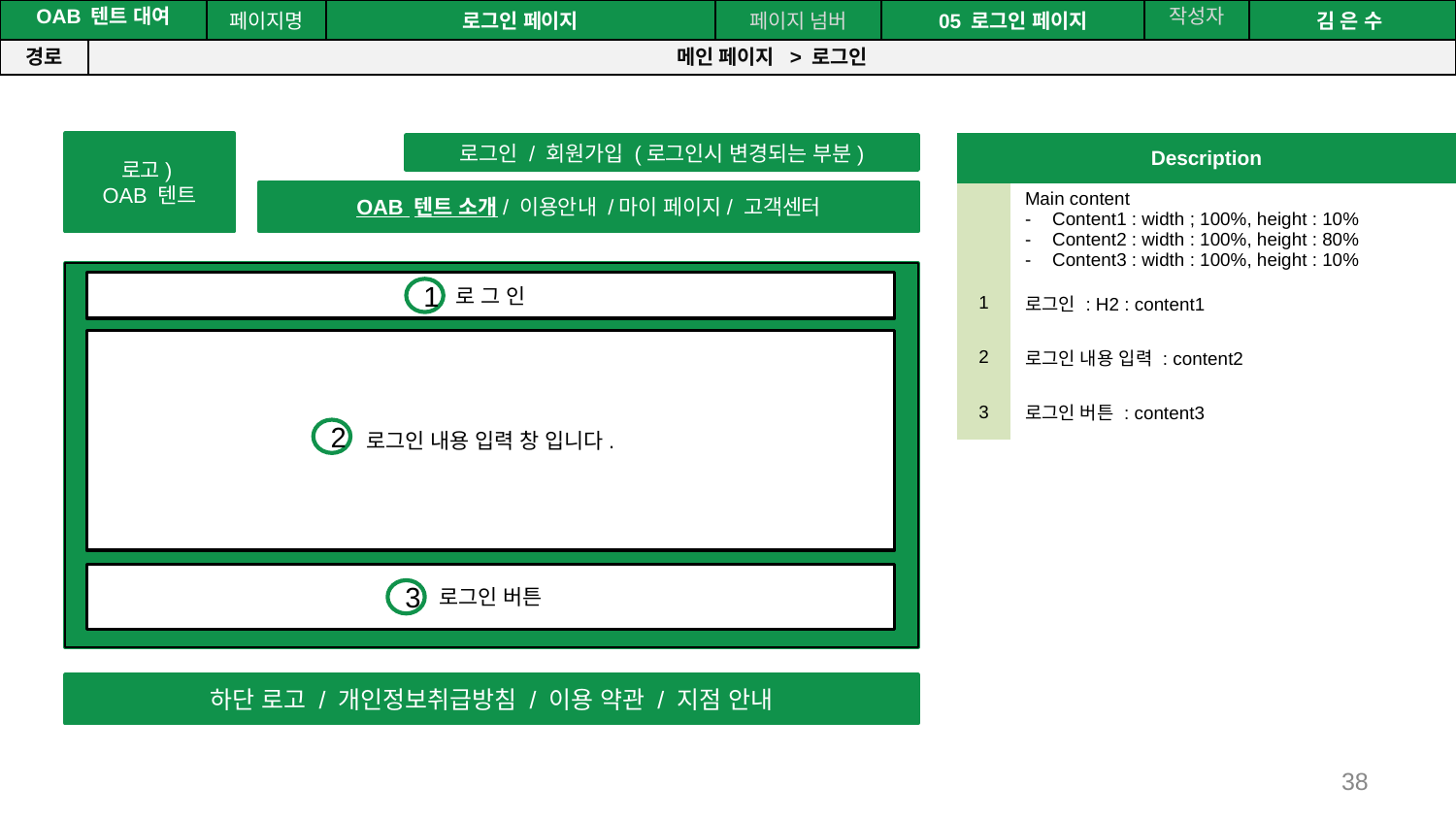

공간(오피스) 대여 시스템
| OAB 텐트 대여 |  | 페이지명 | 로그인 페이지 | 페이지 넘버 | 05 로그인 페이지 | 작성자 | 김 은 수 |
| --- | --- | --- | --- | --- | --- | --- | --- |
| 경로 | 메인 페이지 > 로그인 |  |  |  |  |  |  |
로고)
OAB 텐트
로그인 / 회원가입 (로그인시 변경되는 부분)
OAB 텐트 소개/ 이용안내 /마이 페이지/ 고객센터

하단 로고 / 개인정보취급방침 / 이용 약관 / 지점 안내
| Description |  |
| --- | --- |
|  | Main content Content1 : width ; 100%, height : 10% Content2 : width : 100%, height : 80% Content3 : width : 100%, height : 10% |
| 1 | 로그인 : H2 : content1 |
| 2 | 로그인 내용 입력 : content2 |
| 3 | 로그인 버튼 : content3 |
로 그 인
1
로그인 내용 입력 창 입니다.
2
로그인 버튼
3
38